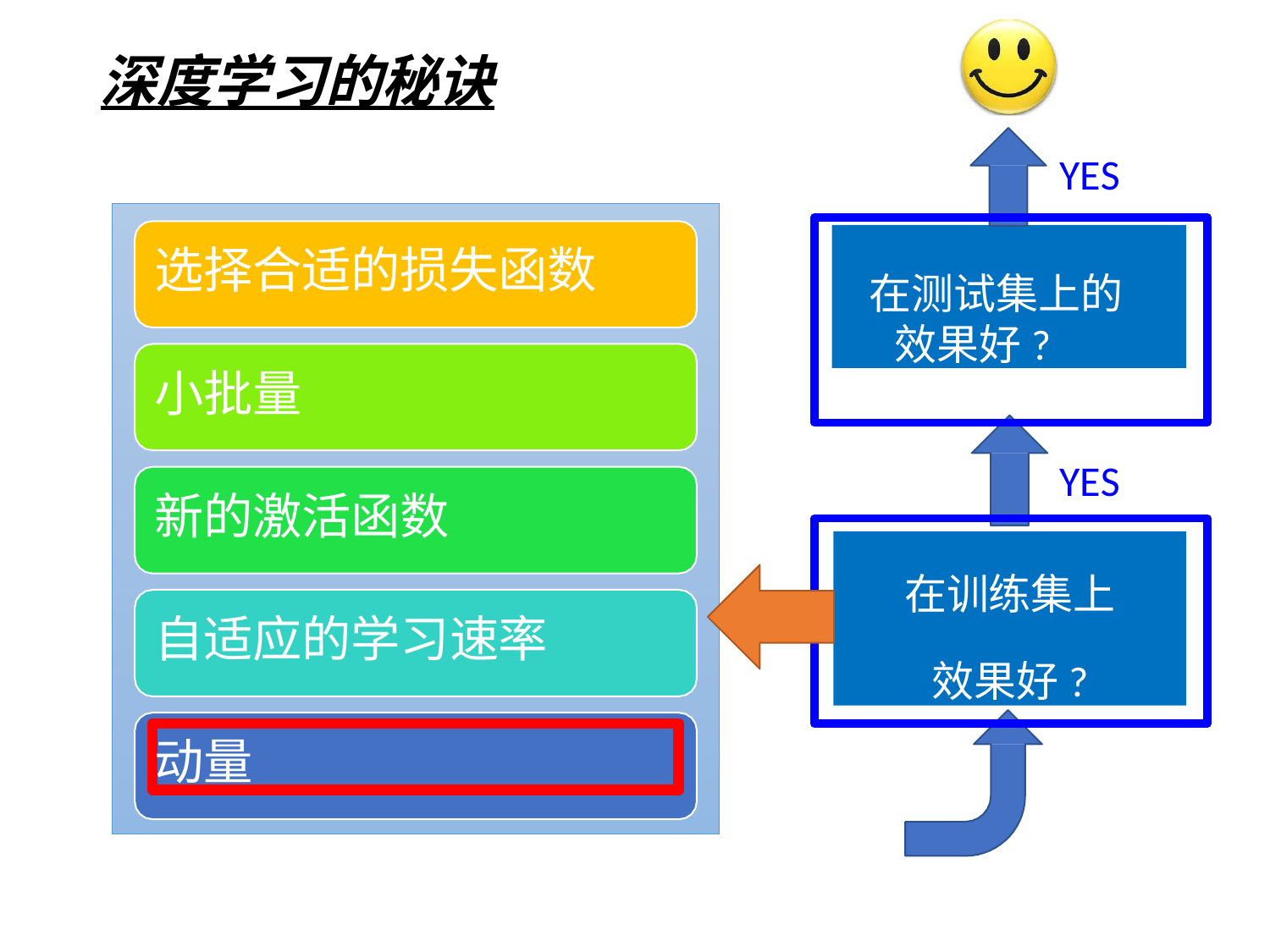

# 深度学习的秘诀

YES

在测试集上的效果好?
选择合适的损失函数

小批量

YES

新的激活函数

在训练集上
效果好?

自适应的学习速率

动量